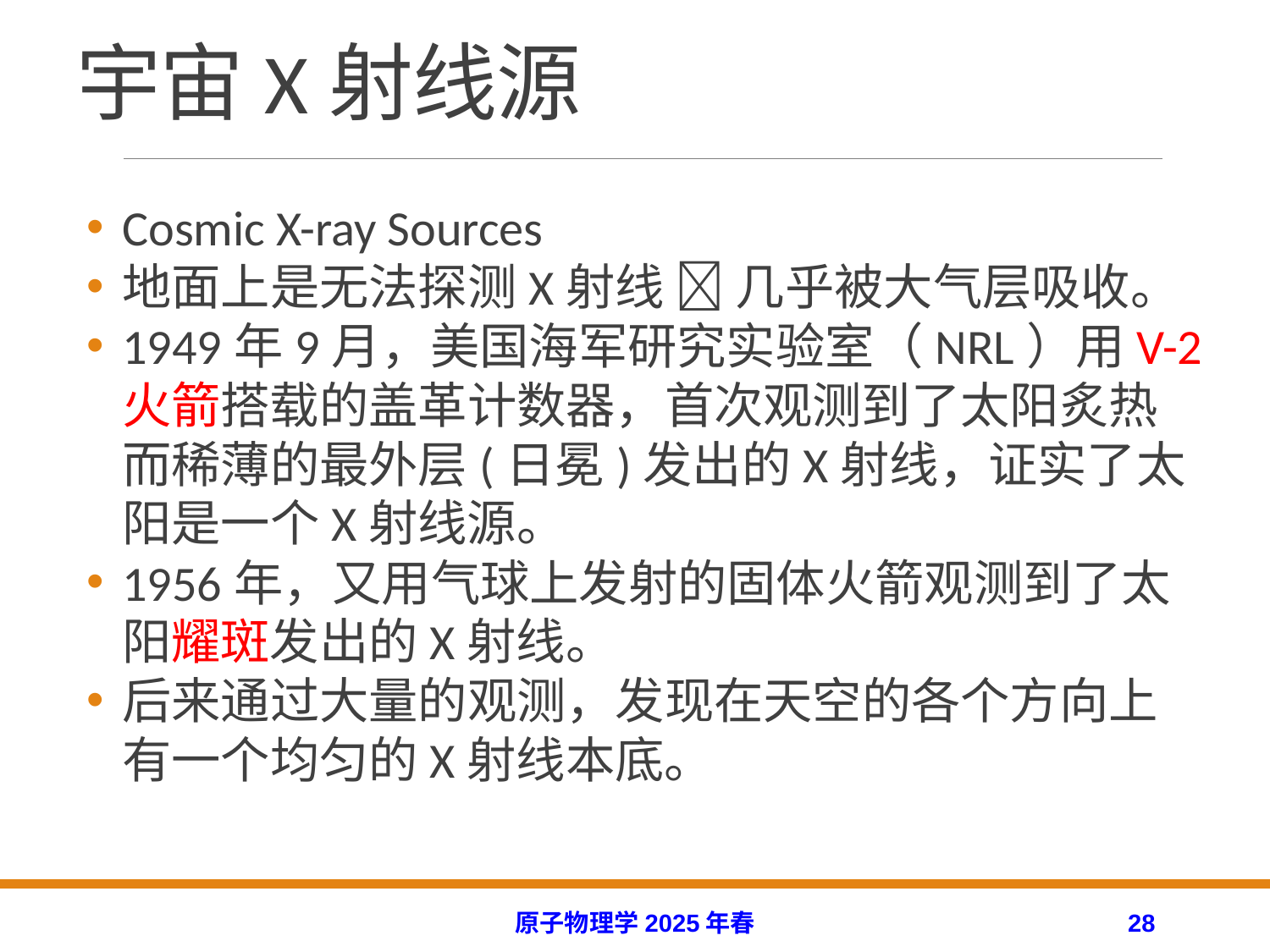

# 宇宙X射线源
Cosmic X-ray Sources
地面上是无法探测X射线 ⇐ 几乎被大气层吸收。
1949年9月，美国海军研究实验室（NRL）用V-2火箭搭载的盖革计数器，首次观测到了太阳炙热而稀薄的最外层(日冕)发出的X射线，证实了太阳是一个X射线源。
1956年，又用气球上发射的固体火箭观测到了太阳耀斑发出的X射线。
后来通过大量的观测，发现在天空的各个方向上有一个均匀的X射线本底。

原子物理学2025年春
28